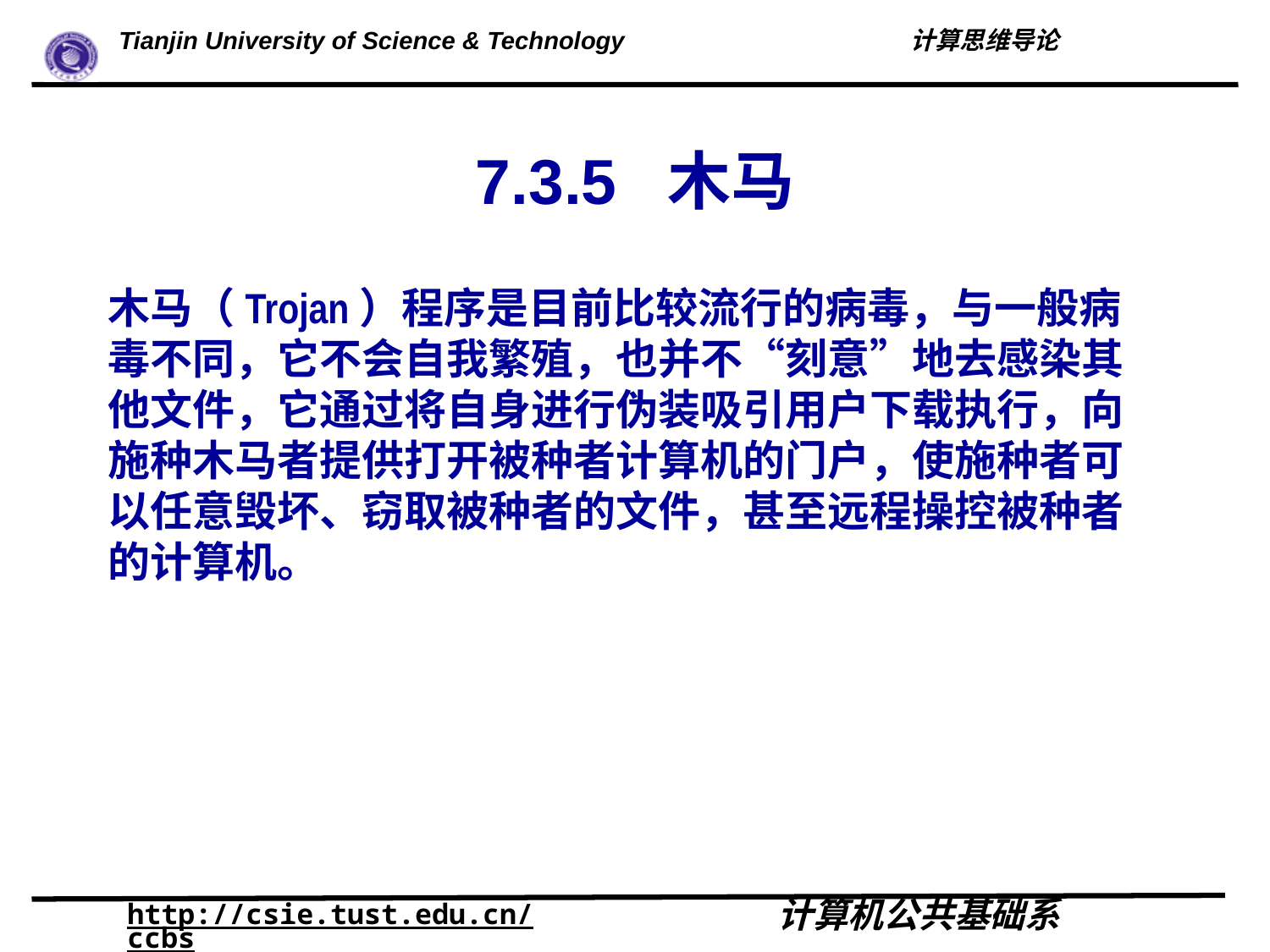

# 7.3.5  木马
木马（Trojan）程序是目前比较流行的病毒，与一般病毒不同，它不会自我繁殖，也并不“刻意”地去感染其他文件，它通过将自身进行伪装吸引用户下载执行，向施种木马者提供打开被种者计算机的门户，使施种者可以任意毁坏、窃取被种者的文件，甚至远程操控被种者的计算机。